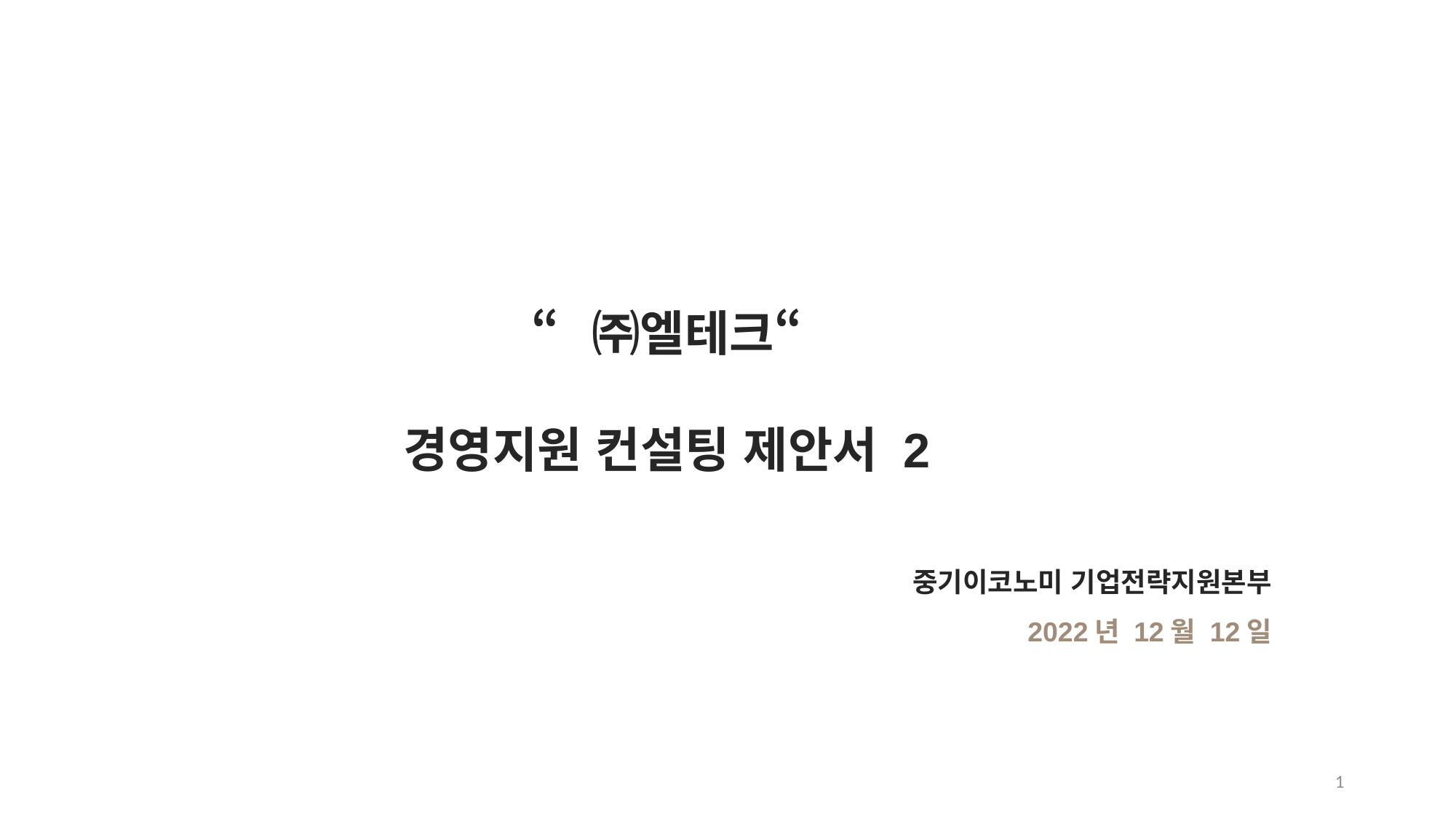

“㈜엘테크“

경영지원 컨설팅 제안서 2
중기이코노미 기업전략지원본부
2022년 12월 12일
1